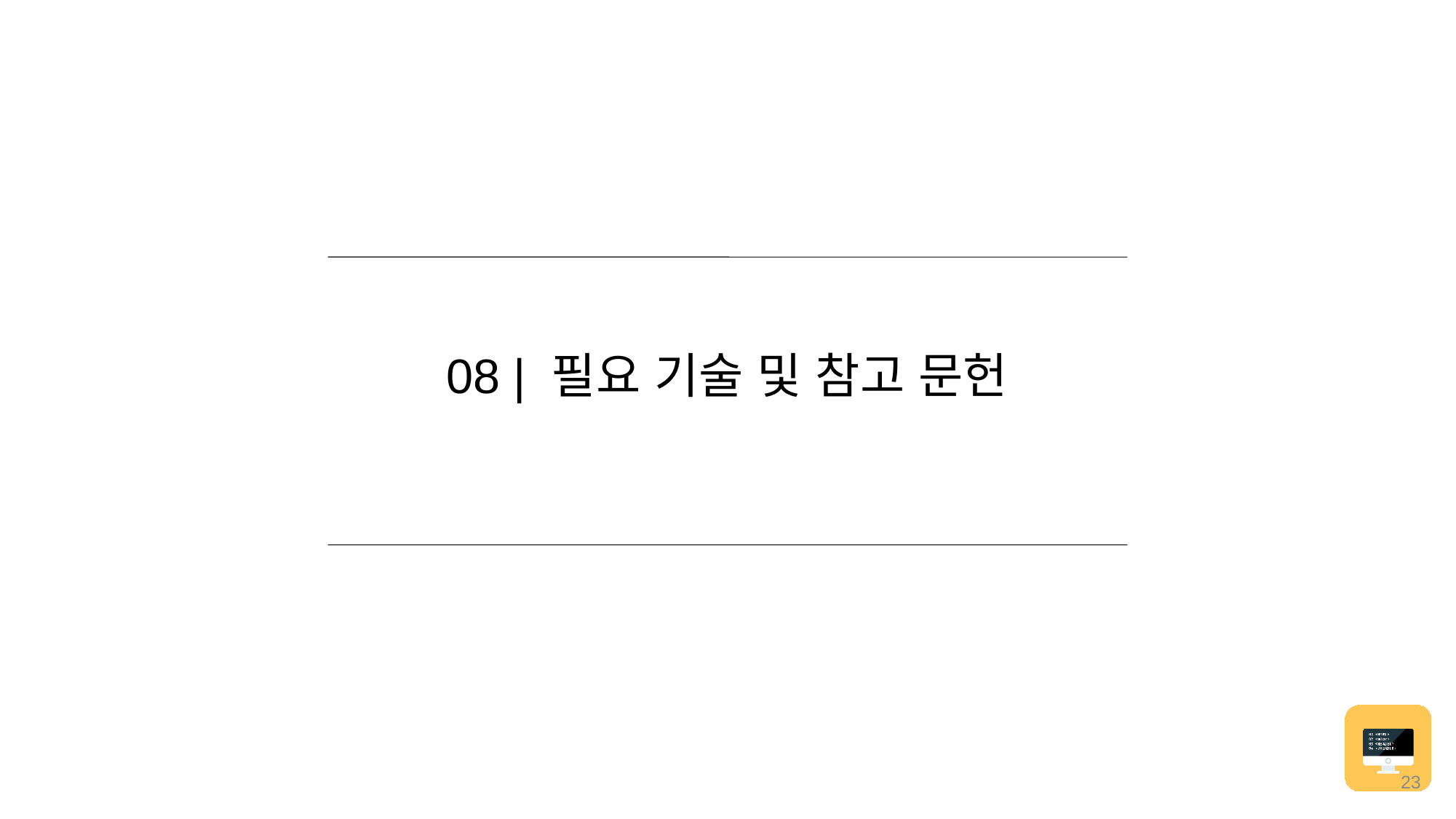

08 | 필요 기술 및 참고 문헌
23